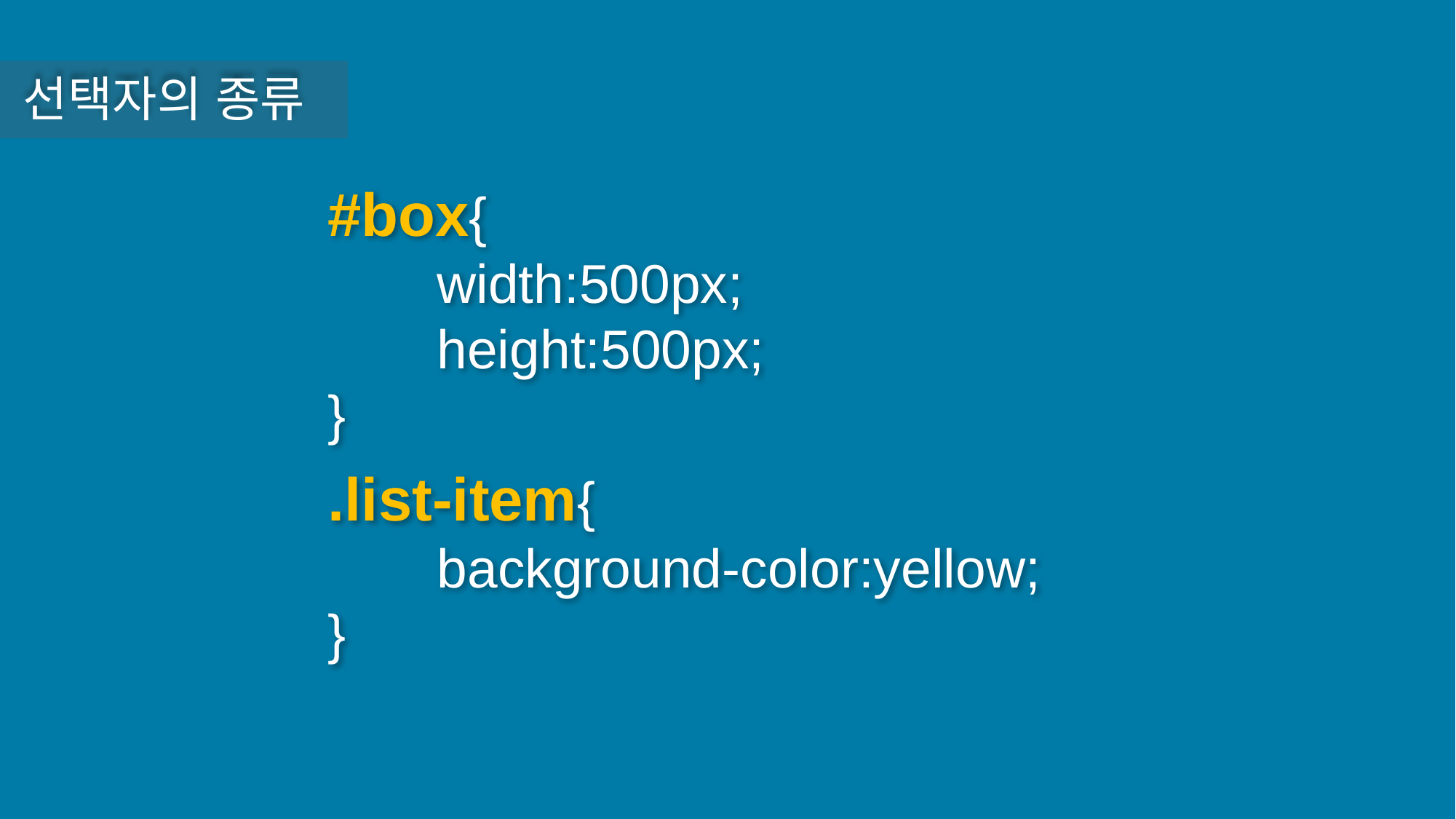

선택자의 종류
#box{
	width:500px;
	height:500px;
}
.list-item{
	background-color:yellow;
}